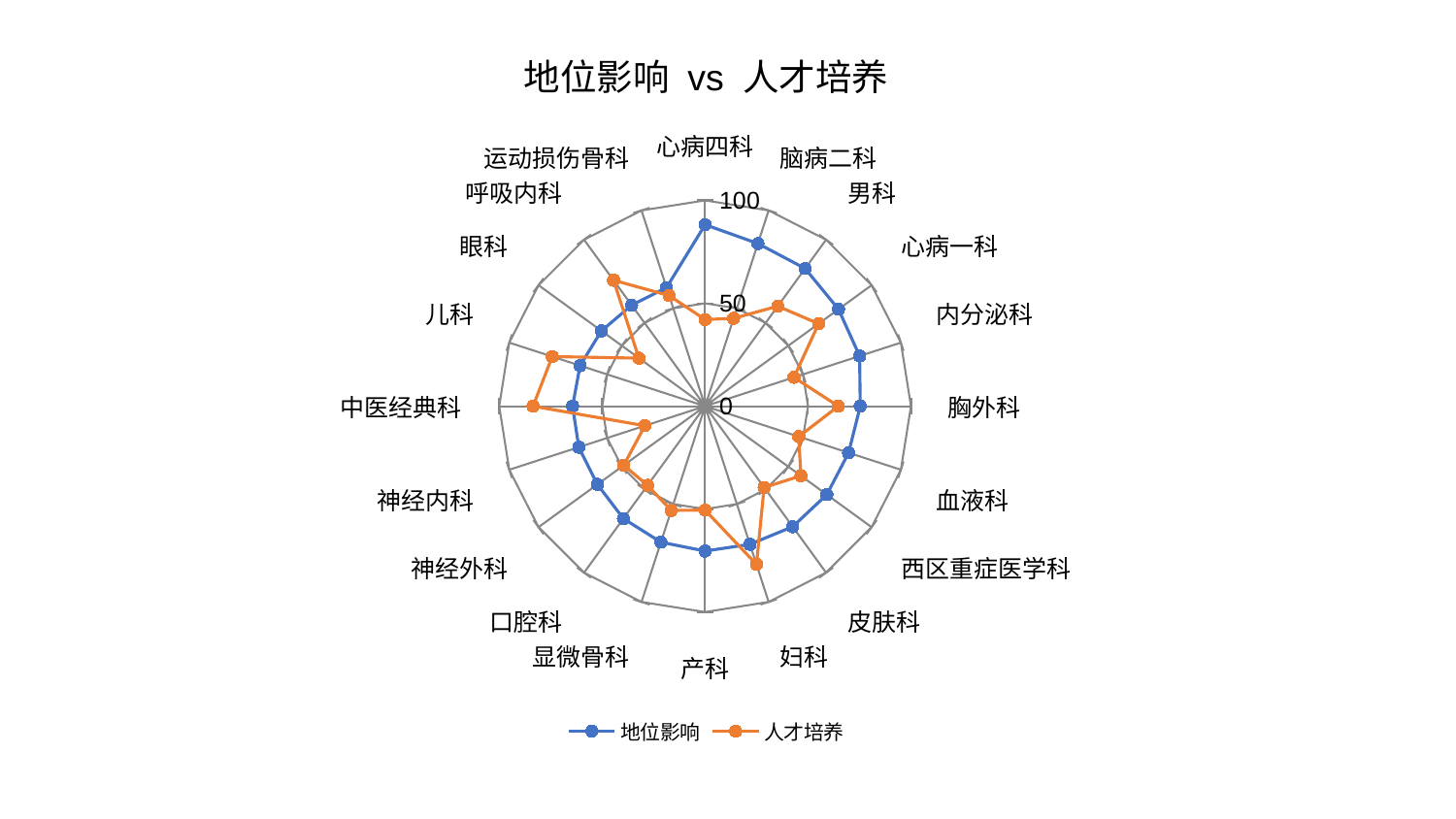

### Chart: 地位影响 vs 人才培养

| Category | 地位影响 | 人才培养 |
|---|---|---|
| 心病四科 | 88.16893135734323 | 42.09596729874041 |
| 脑病二科 | 83.09876777430446 | 44.900172986006886 |
| 男科 | 82.69154261295058 | 60.079755975833514 |
| 心病一科 | 80.121541494692 | 68.18556249977117 |
| 内分泌科 | 78.93632230109223 | 45.3850298934978 |
| 胸外科 | 75.36326327219119 | 64.74690302266286 |
| 血液科 | 73.30108650352695 | 47.85238598321931 |
| 西区重症医学科 | 73.1184313698493 | 57.55602496875414 |
| 皮肤科 | 72.38361422199817 | 48.82679764226708 |
| 妇科 | 70.57518122168437 | 80.83475489443515 |
| 产科 | 70.39604983380335 | 50.516094338363494 |
| 显微骨科 | 69.47061884236743 | 53.252604979994516 |
| 口腔科 | 67.50523488721305 | 47.55634135880829 |
| 神经外科 | 64.66461815265895 | 48.8492162688568 |
| 神经内科 | 64.50176740668175 | 30.748881554708472 |
| 中医经典科 | 64.35879471999772 | 83.57223997374713 |
| 儿科 | 63.85599234232848 | 78.05654322250422 |
| 眼科 | 62.24997901669644 | 39.72599189960203 |
| 呼吸内科 | 60.67274514797297 | 75.66609034169288 |
| 运动损伤骨科 | 60.6152167532743 | 56.475579870878825 |
102